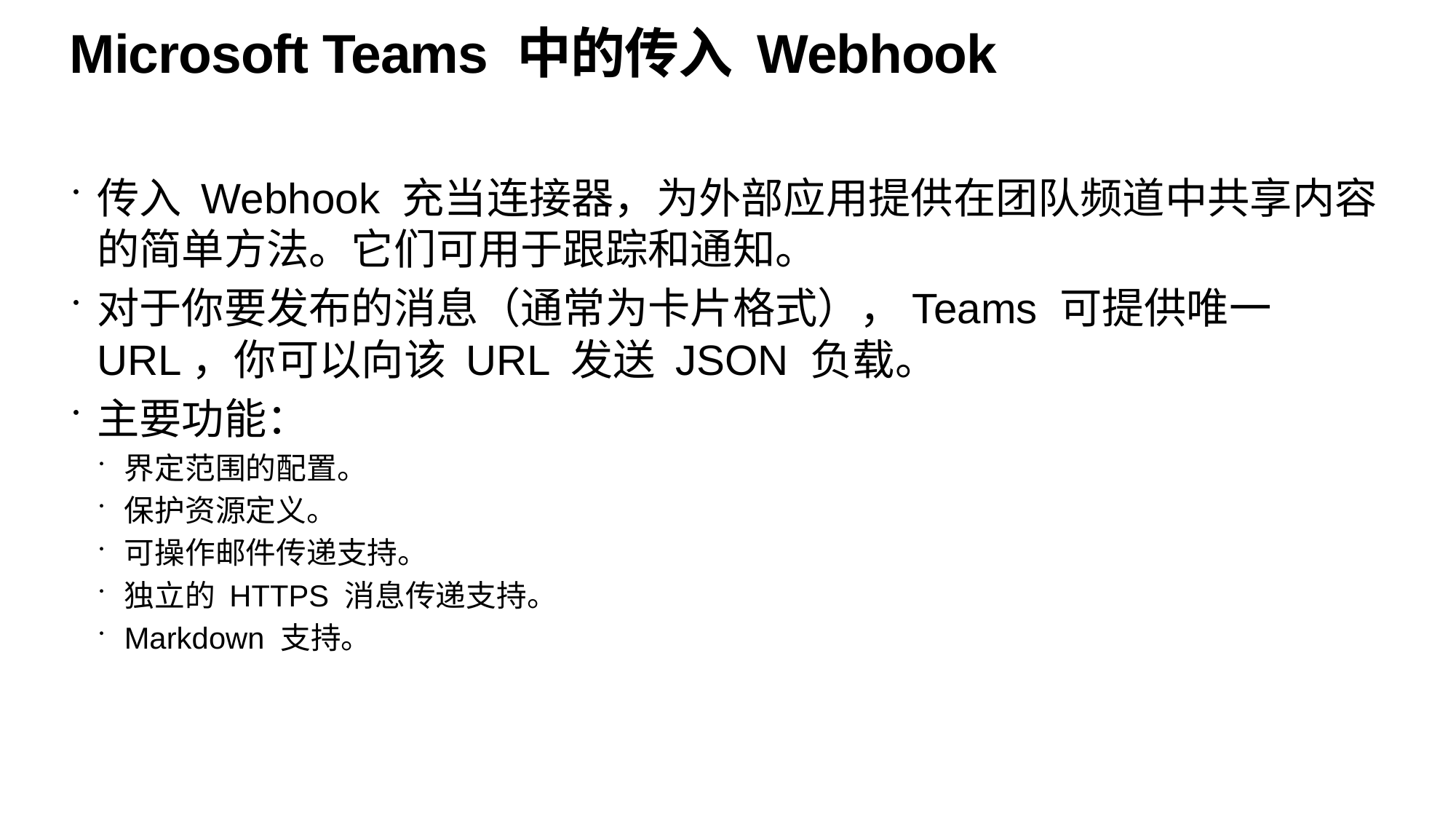

# Microsoft Teams 中的传入 Webhook
传入 Webhook 充当连接器，为外部应用提供在团队频道中共享内容的简单方法。它们可用于跟踪和通知。
对于你要发布的消息（通常为卡片格式），Teams 可提供唯一 URL，你可以向该 URL 发送 JSON 负载。
主要功能：
界定范围的配置。
保护资源定义。
可操作邮件传递支持。
独立的 HTTPS 消息传递支持。
Markdown 支持。